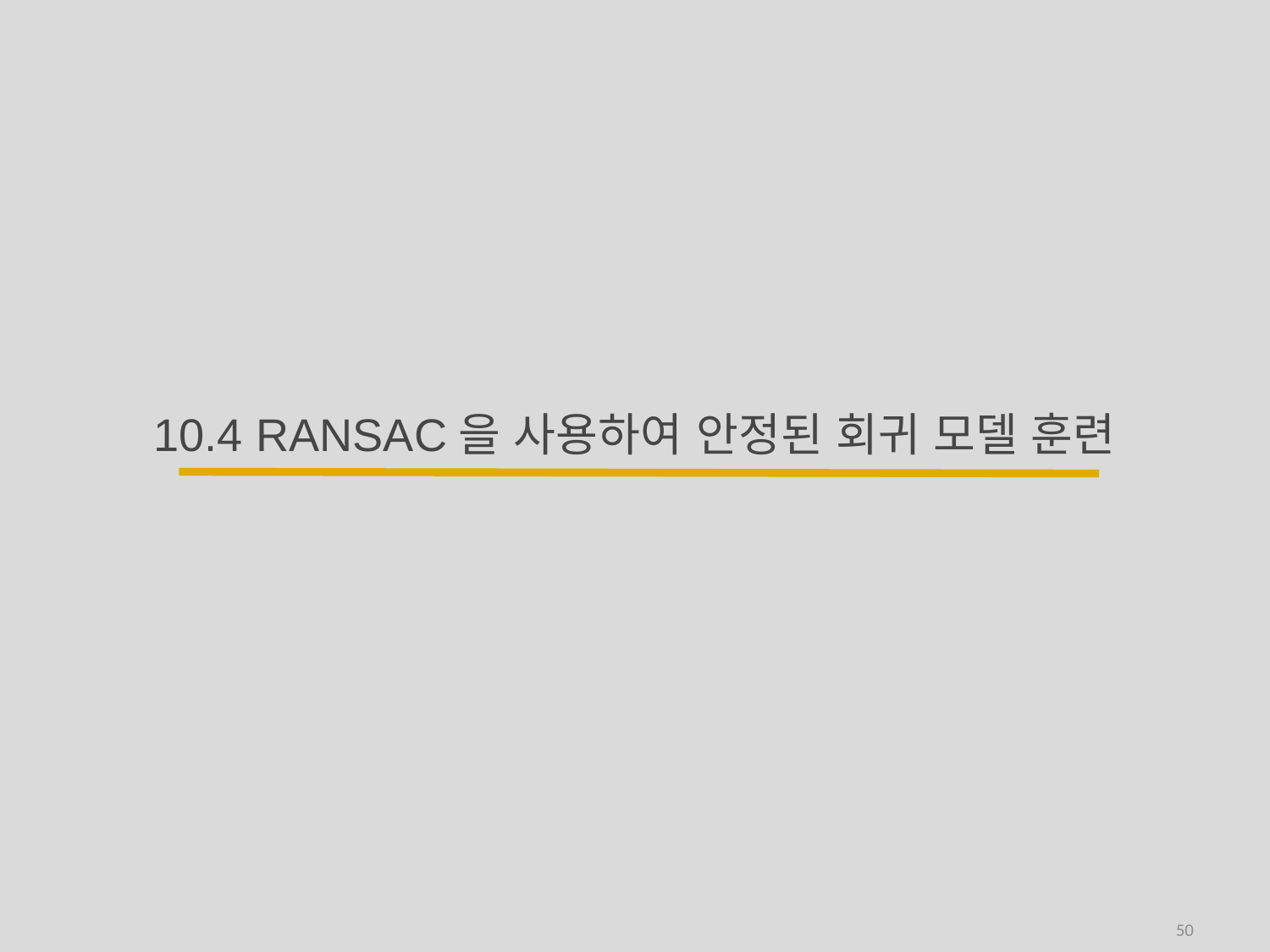

# 10.4 RANSAC을 사용하여 안정된 회귀 모델 훈련
50